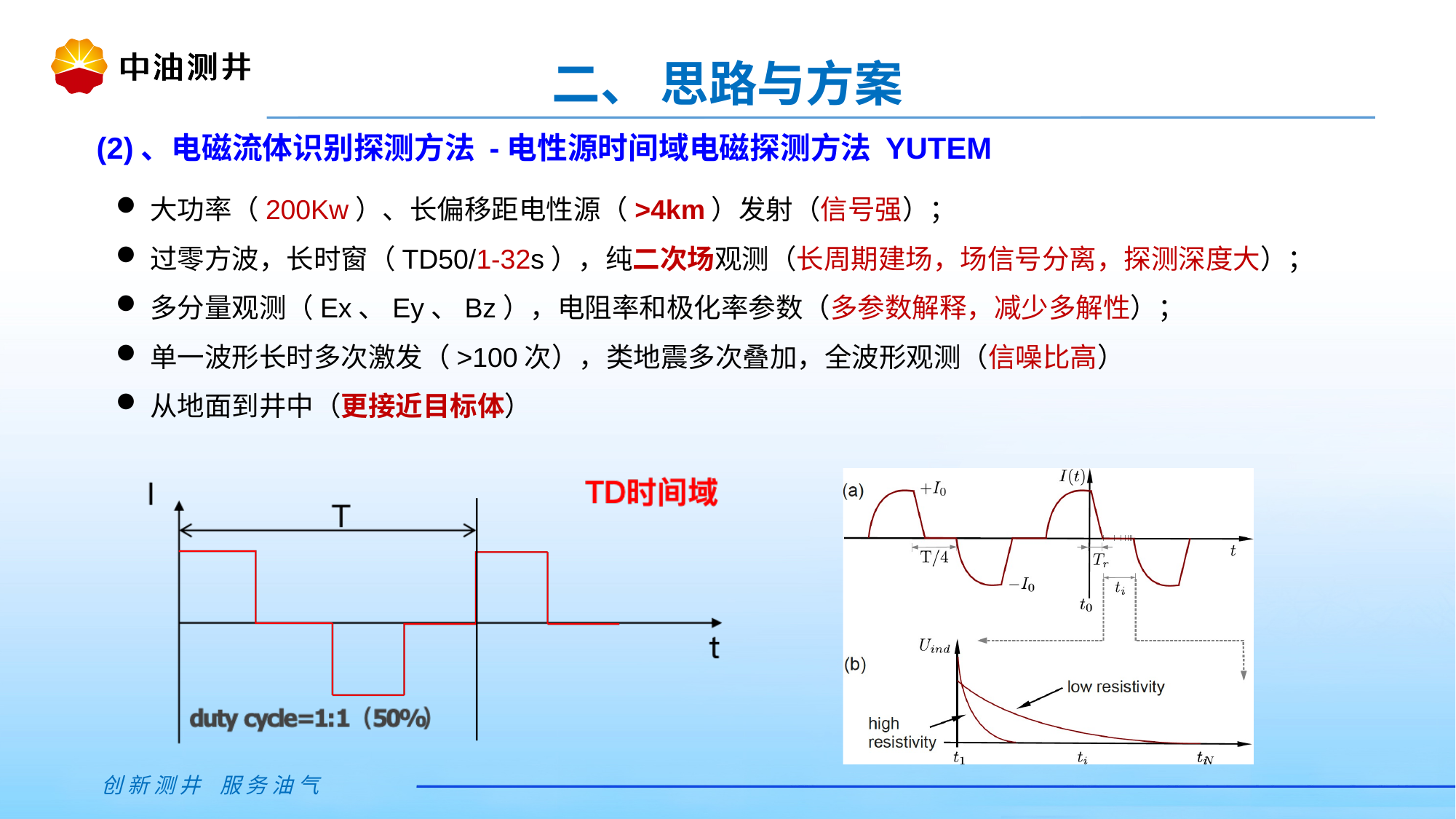

二、 思路与方案
(2)、电磁流体识别探测方法 -电性源时间域电磁探测方法 YUTEM
大功率（200Kw）、长偏移距电性源（>4km）发射（信号强）；
过零方波，长时窗（TD50/1-32s），纯二次场观测（长周期建场，场信号分离，探测深度大）；
多分量观测（Ex、Ey、Bz），电阻率和极化率参数（多参数解释，减少多解性）；
单一波形长时多次激发（>100次），类地震多次叠加，全波形观测（信噪比高）
从地面到井中（更接近目标体）